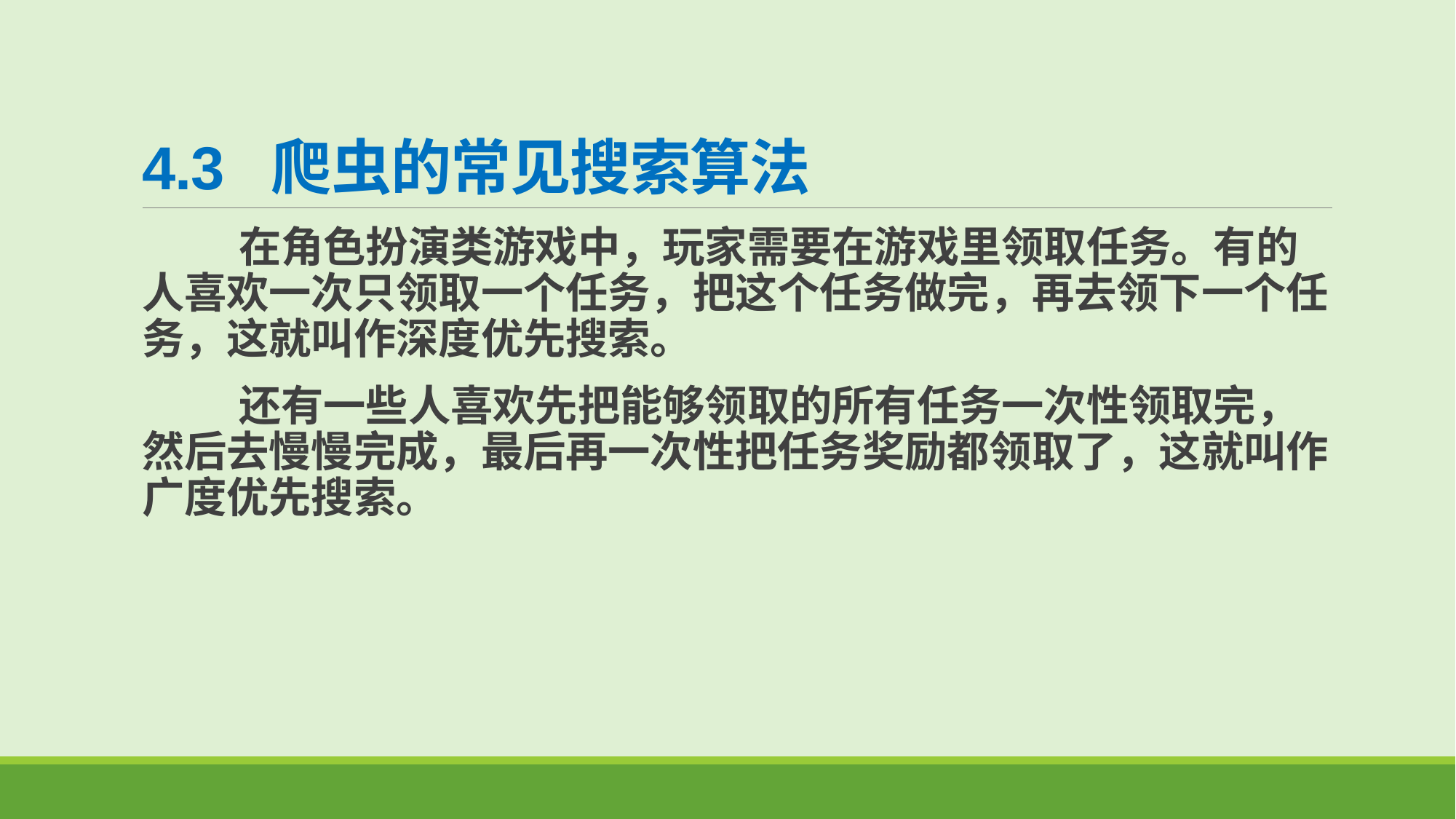

# 4.3  爬虫的常见搜索算法
         在角色扮演类游戏中，玩家需要在游戏里领取任务。有的人喜欢一次只领取一个任务，把这个任务做完，再去领下一个任务，这就叫作深度优先搜索。
         还有一些人喜欢先把能够领取的所有任务一次性领取完，然后去慢慢完成，最后再一次性把任务奖励都领取了，这就叫作广度优先搜索。